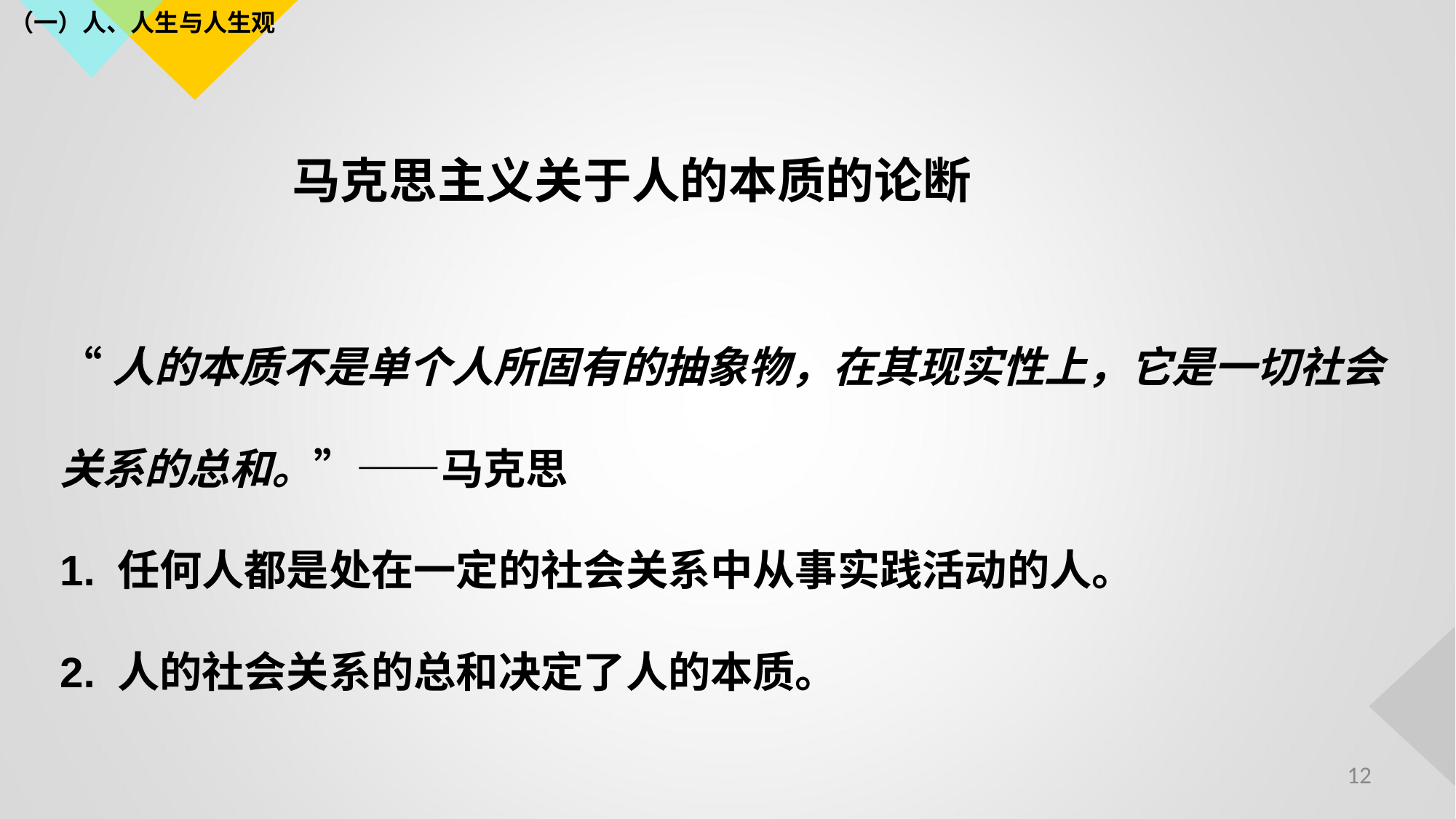

（一）人、人生与人生观
     马克思主义关于人的本质的论断
“人的本质不是单个人所固有的抽象物，在其现实性上，它是一切社会关系的总和。”——马克思
1. 任何人都是处在一定的社会关系中从事实践活动的人。
2. 人的社会关系的总和决定了人的本质。

12